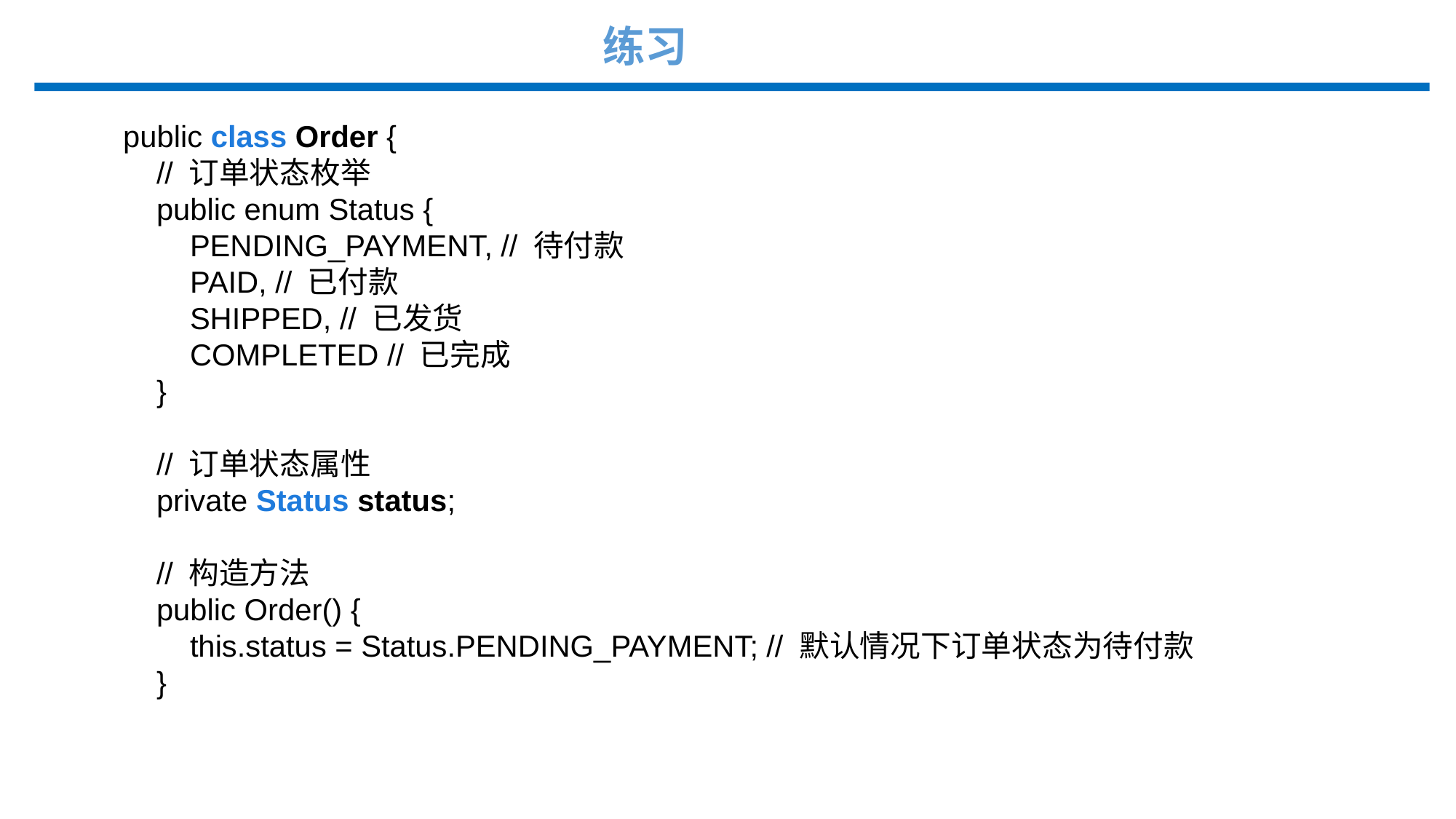

练习
public class Order {
    // 订单状态枚举
    public enum Status {
        PENDING_PAYMENT, // 待付款
        PAID, // 已付款
        SHIPPED, // 已发货
        COMPLETED // 已完成
    }

    // 订单状态属性
    private Status status;

    // 构造方法
    public Order() {
        this.status = Status.PENDING_PAYMENT; // 默认情况下订单状态为待付款
    }